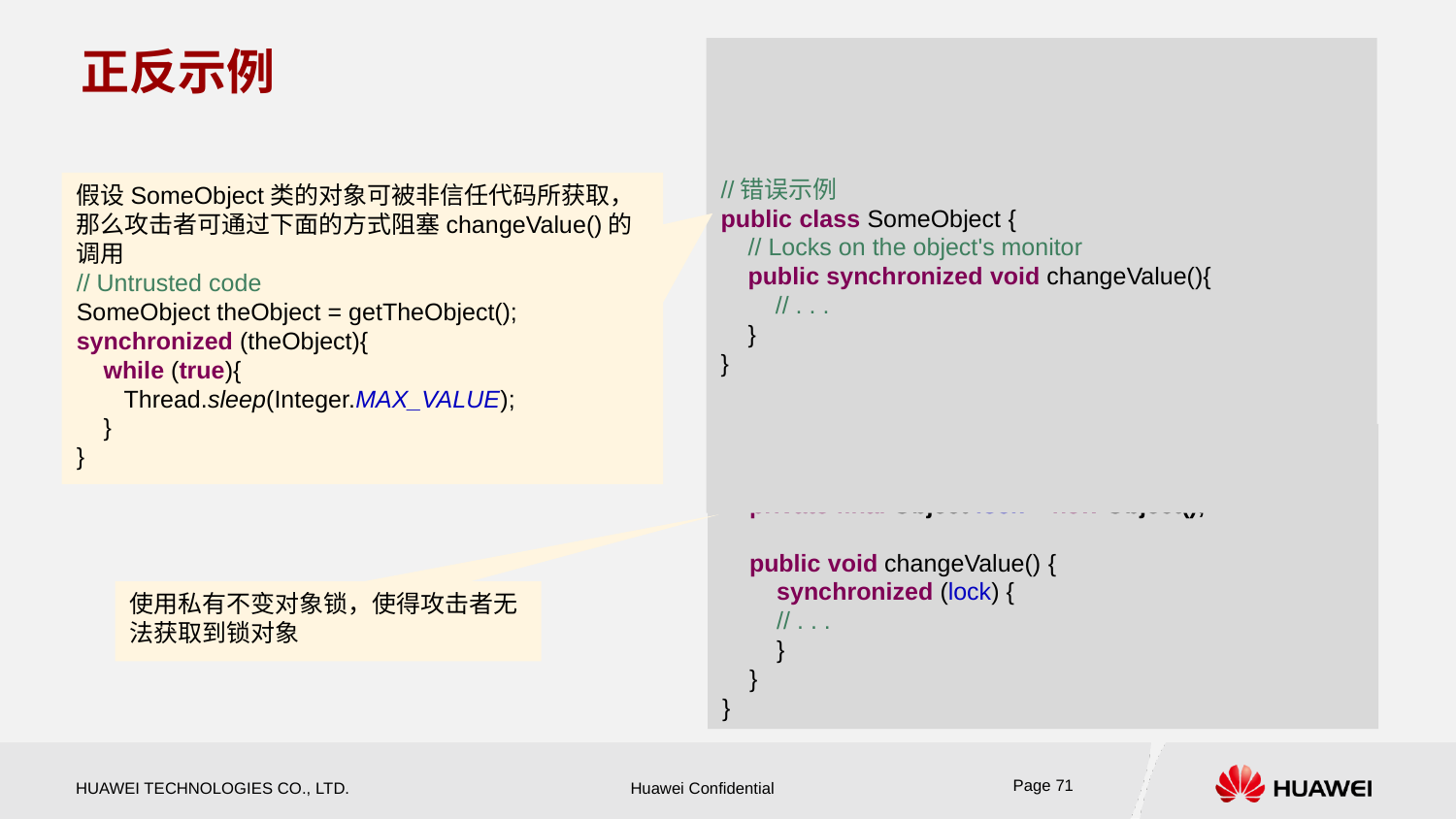

# 正反示例
//错误示例
public class SomeObject {
    // Locks on the object's monitor
    public synchronized void changeValue(){
        // . . .
    }
}
假设SomeObject类的对象可被非信任代码所获取，那么攻击者可通过下面的方式阻塞changeValue()的调用
// Untrusted code
SomeObject theObject = getTheObject();
synchronized (theObject){
    while (true){
       Thread.sleep(Integer.MAX_VALUE);
    }
}
//正确示例
public class SomeObject {
    private final Object lock = new Object();

    public void changeValue() {
        synchronized (lock) {
        // . . .
        }
    }
}
使用私有不变对象锁，使得攻击者无法获取到锁对象